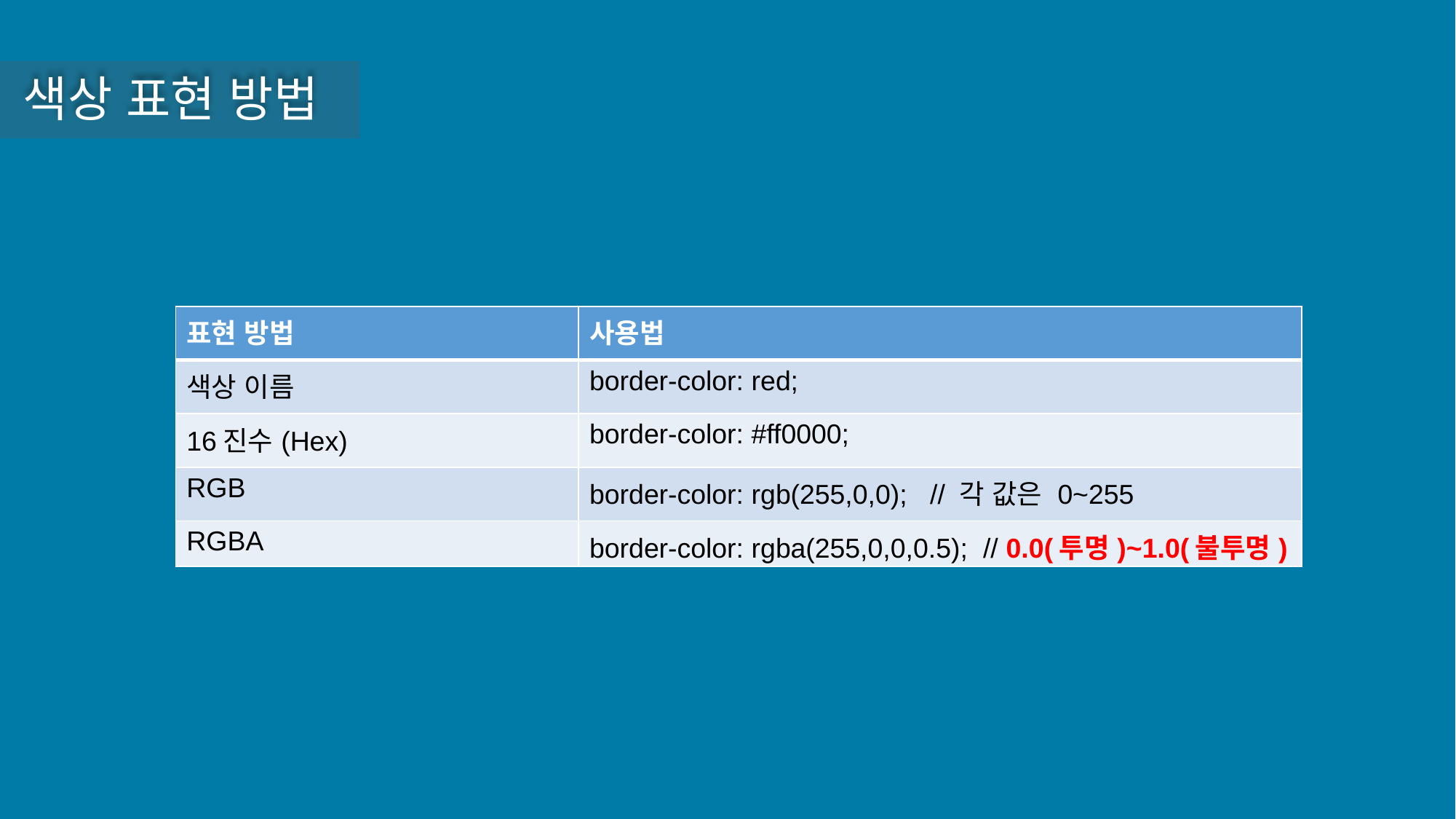

색상 표현 방법
| 표현 방법 | 사용법 |
| --- | --- |
| 색상 이름 | border-color: red; |
| 16진수(Hex) | border-color: #ff0000; |
| RGB | border-color: rgb(255,0,0); // 각 값은 0~255 |
| RGBA | border-color: rgba(255,0,0,0.5); // 0.0(투명)~1.0(불투명) |